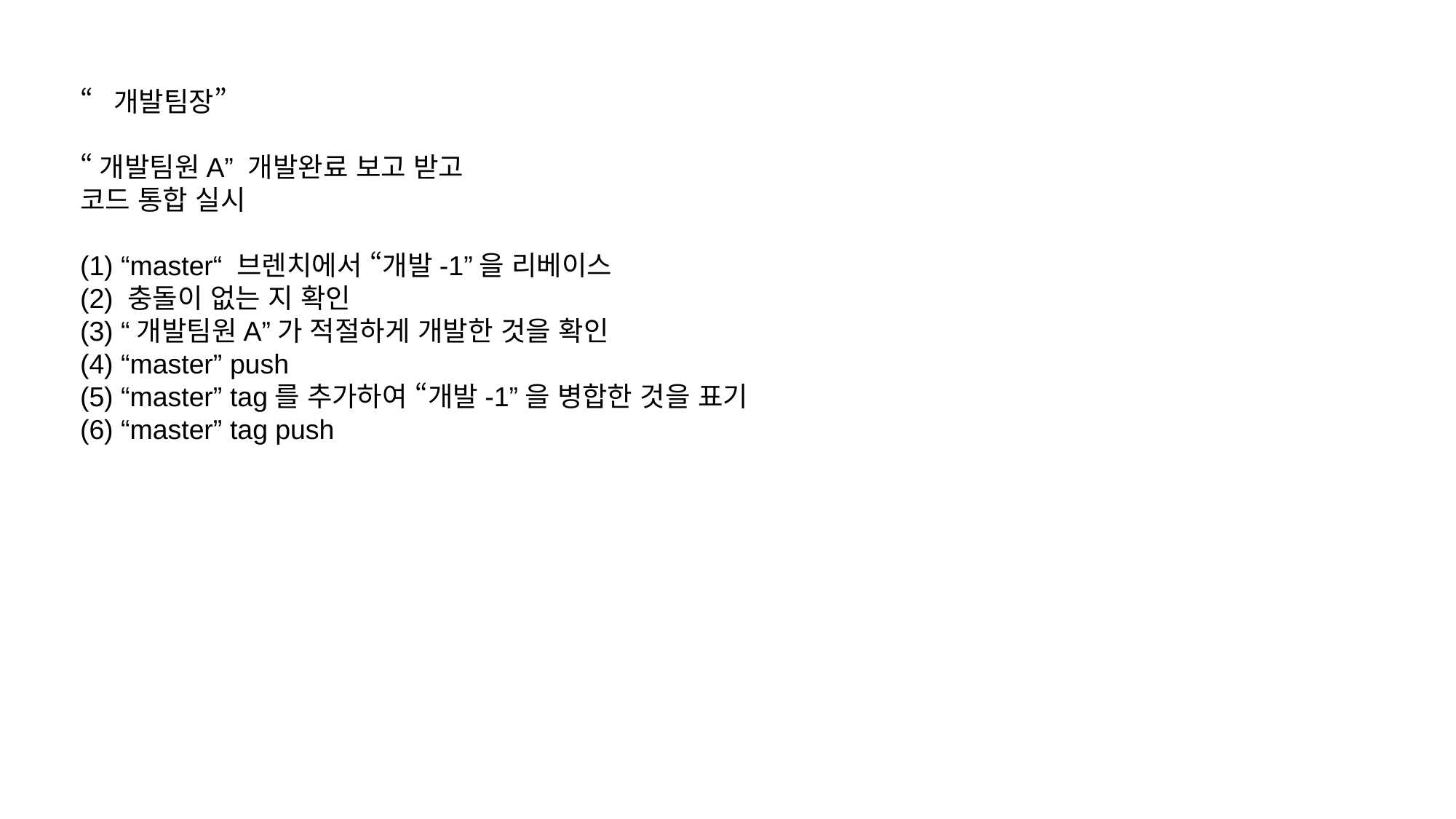

“개발팀장”

“개발팀원A” 개발완료 보고 받고
코드 통합 실시

(1) “master“ 브렌치에서 “개발-1”을 리베이스
(2) 충돌이 없는 지 확인
(3) “개발팀원A”가 적절하게 개발한 것을 확인
(4) “master” push
(5) “master” tag를 추가하여 “개발-1”을 병합한 것을 표기
(6) “master” tag push